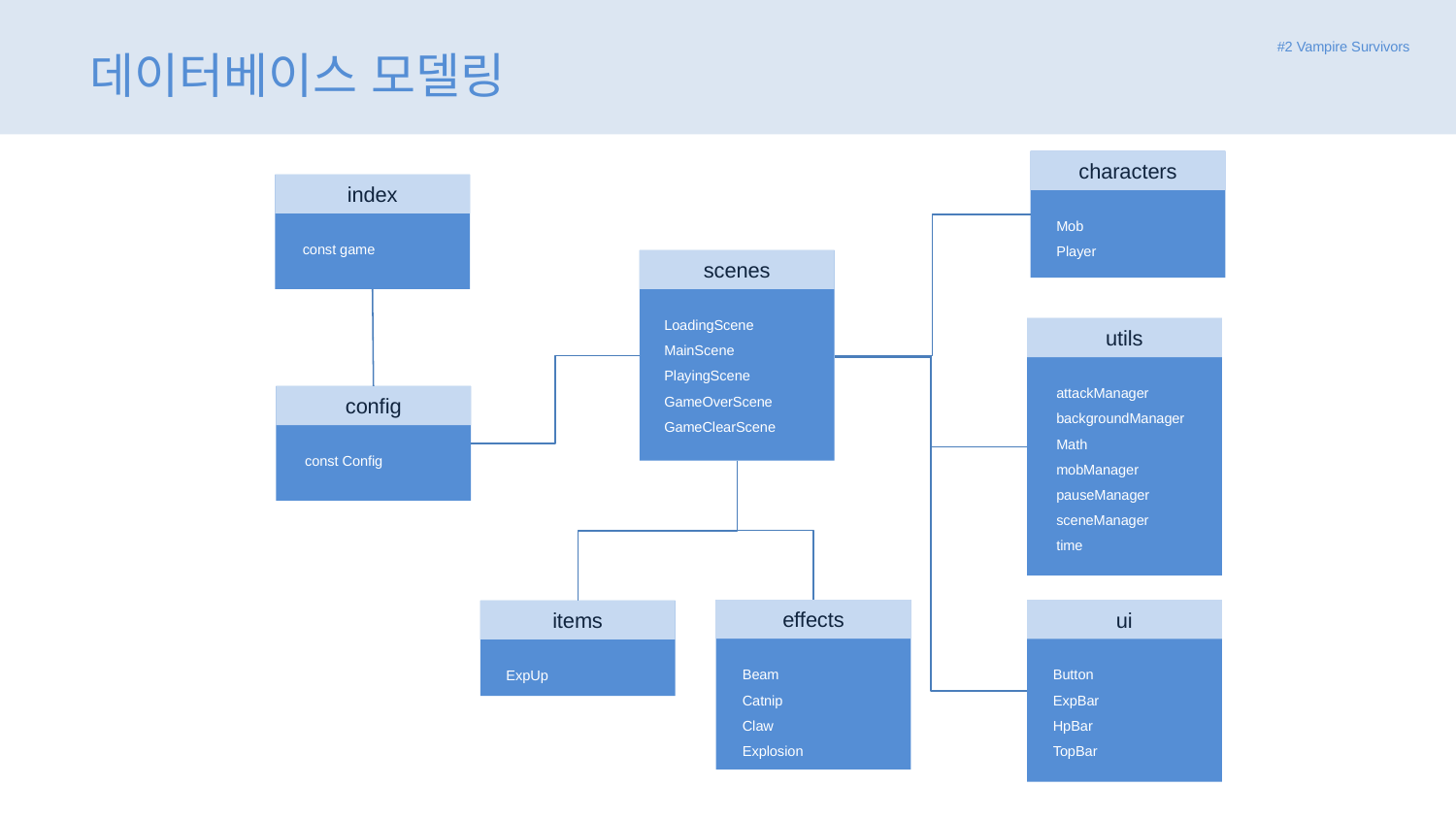

#2 Vampire Survivors

데이터베이스 모델링
characters

index
Mob
Player
const game

scenes
LoadingScene
MainScene
PlayingScene
GameOverScene
GameClearScene

utils
attackManager
backgroundManager
Math
mobManager
pauseManager
sceneManager
time

config
const Config
Fiend1=value1
Fiend1=value1
Fiend1=value1
Fiend1=value1
Fiend1=value1
Fiend1=value1

effects

ui

items
Beam
Catnip
Claw
Explosion
Button
ExpBar
HpBar
TopBar
ExpUp